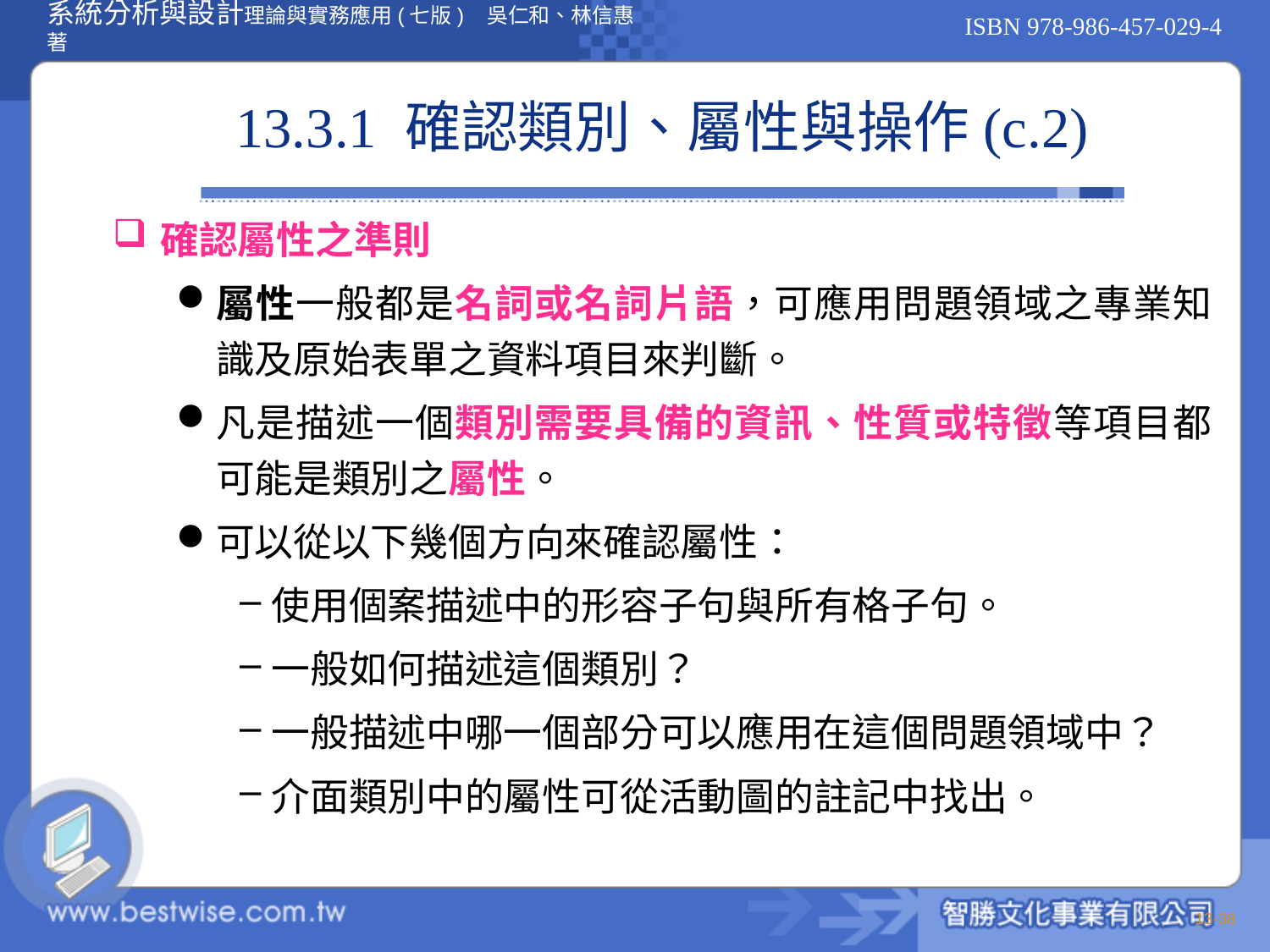

# 13.3.1 確認類別、屬性與操作(c.2)
確認屬性之準則
屬性一般都是名詞或名詞片語，可應用問題領域之專業知識及原始表單之資料項目來判斷。
凡是描述一個類別需要具備的資訊、性質或特徵等項目都可能是類別之屬性。
可以從以下幾個方向來確認屬性：
使用個案描述中的形容子句與所有格子句。
一般如何描述這個類別？
一般描述中哪一個部分可以應用在這個問題領域中？
介面類別中的屬性可從活動圖的註記中找出。
13-38